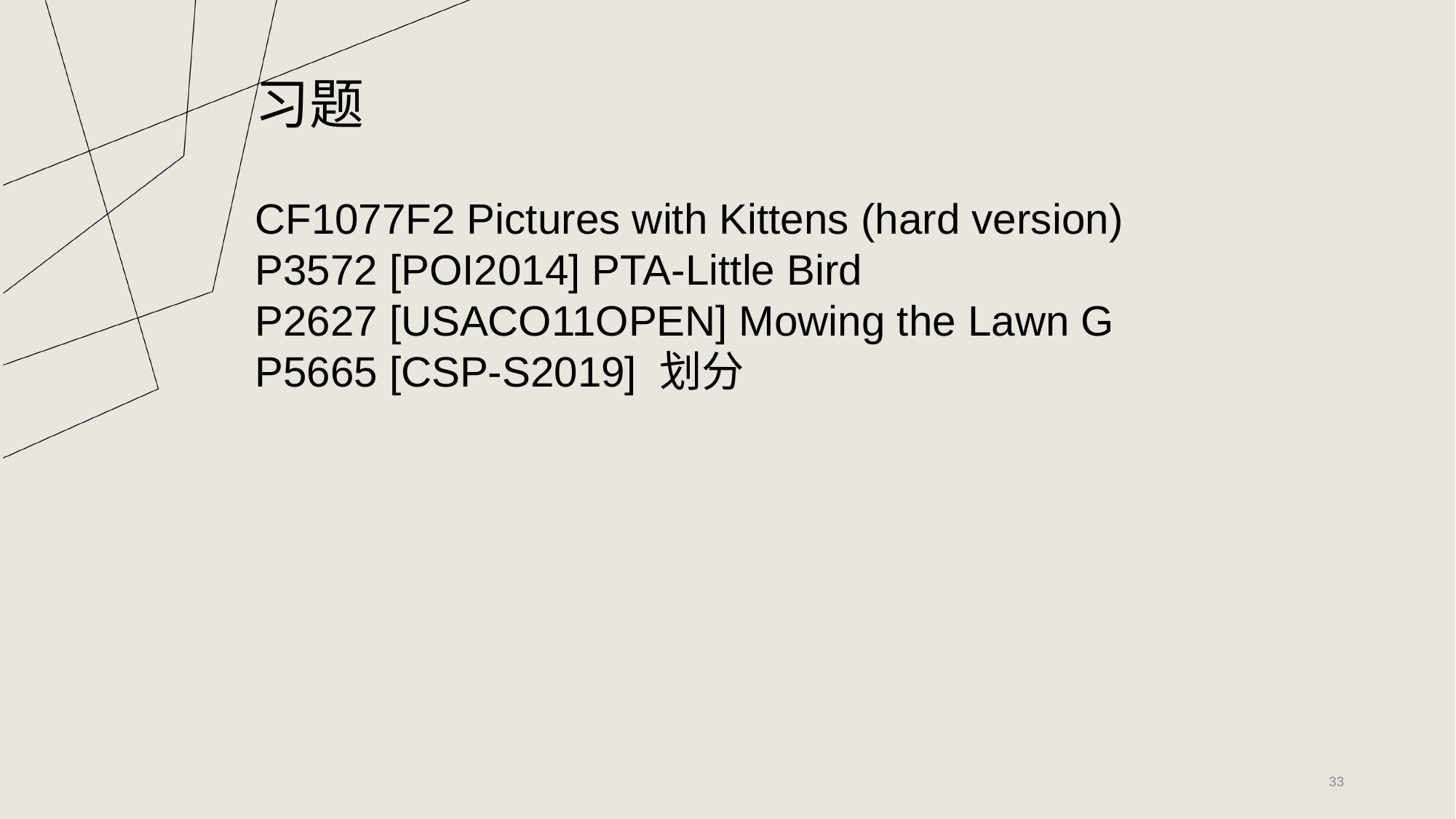

习题
CF1077F2 Pictures with Kittens (hard version)
P3572 [POI2014] PTA-Little Bird
P2627 [USACO11OPEN] Mowing the Lawn G
P5665 [CSP-S2019] 划分
33